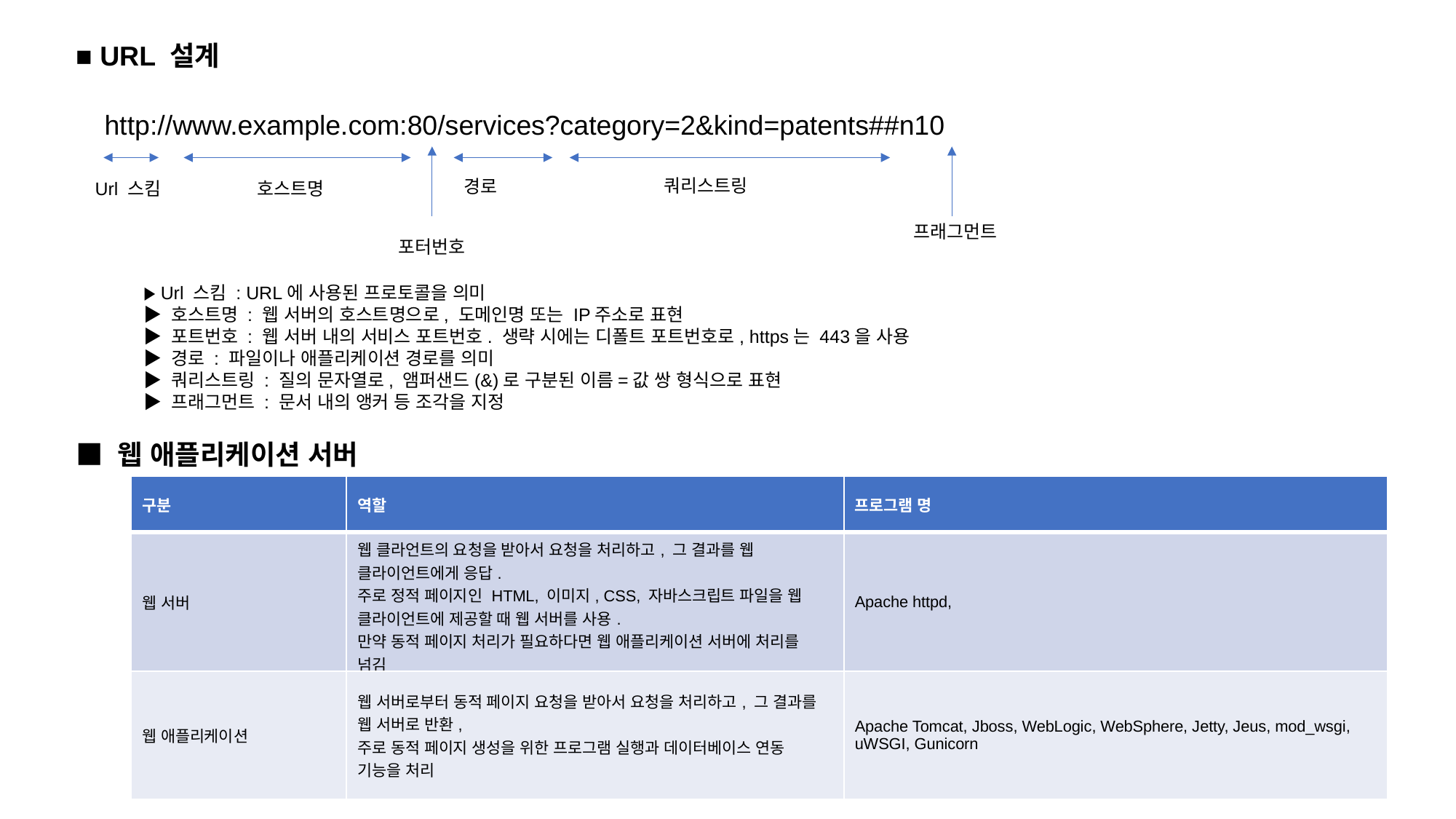

■ URL 설계
http://www.example.com:80/services?category=2&kind=patents##n10
쿼리스트링
경로
Url 스킴
호스트명
프래그먼트
포터번호
▶ Url 스킴 : URL에 사용된 프로토콜을 의미
▶ 호스트명 : 웹 서버의 호스트명으로, 도메인명 또는 IP주소로 표현
▶ 포트번호 : 웹 서버 내의 서비스 포트번호. 생략 시에는 디폴트 포트번호로, https는 443을 사용
▶ 경로 : 파일이나 애플리케이션 경로를 의미
▶ 쿼리스트링 : 질의 문자열로, 앰퍼샌드(&)로 구분된 이름=값 쌍 형식으로 표현
▶ 프래그먼트 : 문서 내의 앵커 등 조각을 지정
■ 웹 애플리케이션 서버
| 구분 | 역할 | 프로그램 명 |
| --- | --- | --- |
| 웹 서버 | 웹 클라언트의 요청을 받아서 요청을 처리하고, 그 결과를 웹 클라이언트에게 응답. 주로 정적 페이지인 HTML, 이미지, CSS, 자바스크립트 파일을 웹 클라이언트에 제공할 때 웹 서버를 사용. 만약 동적 페이지 처리가 필요하다면 웹 애플리케이션 서버에 처리를 넘김 | Apache httpd, |
| 웹 애플리케이션 | 웹 서버로부터 동적 페이지 요청을 받아서 요청을 처리하고, 그 결과를 웹 서버로 반환, 주로 동적 페이지 생성을 위한 프로그램 실행과 데이터베이스 연동 기능을 처리 | Apache Tomcat, Jboss, WebLogic, WebSphere, Jetty, Jeus, mod\_wsgi, uWSGI, Gunicorn |